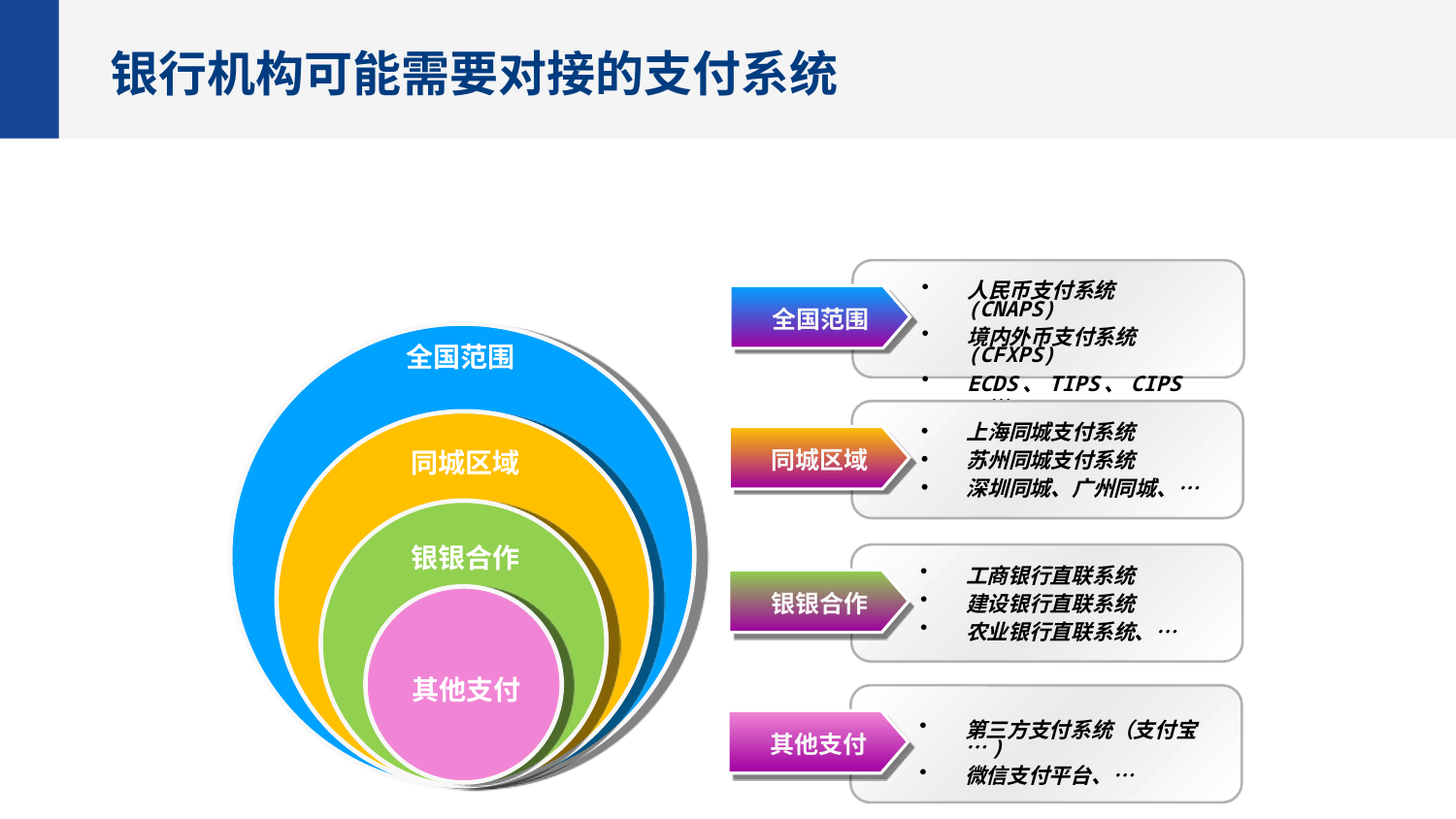

银行机构可能需要对接的支付系统

人民币支付系统(CNAPS)
境内外币支付系统(CFXPS)
ECDS、TIPS、CIPS、…

全国范围

全国范围

上海同城支付系统
苏州同城支付系统
深圳同城、广州同城、…

同城区域
 同城区域

银银合作

工商银行直联系统
建设银行直联系统
农业银行直联系统、…

银银合作

其他支付

第三方支付系统（支付宝…)
微信支付平台、…
其他支付